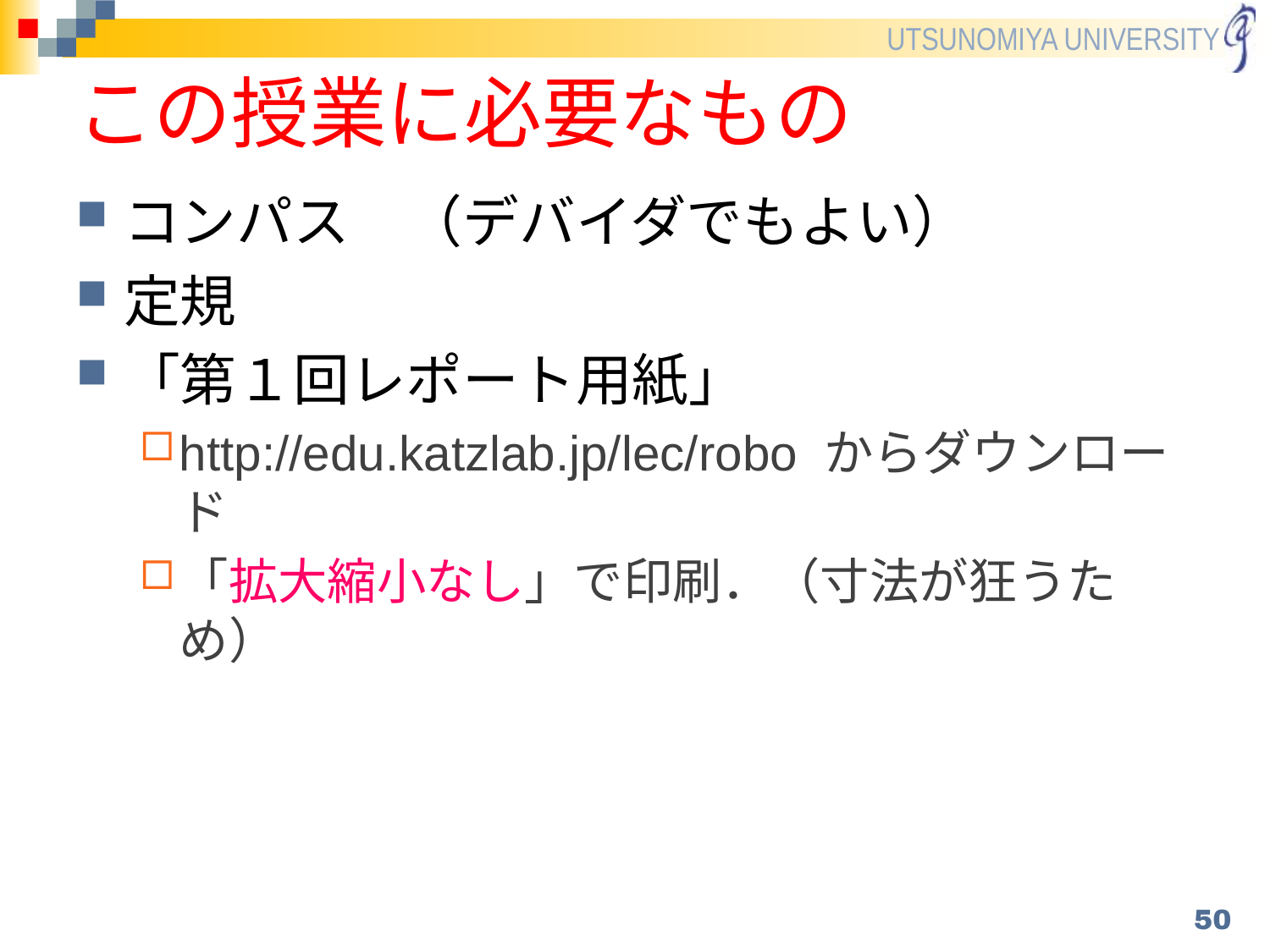

# この授業に必要なもの
コンパス　（デバイダでもよい）
定規
「第１回レポート用紙」
http://edu.katzlab.jp/lec/robo からダウンロード
「拡大縮小なし」で印刷．（寸法が狂うため）

50